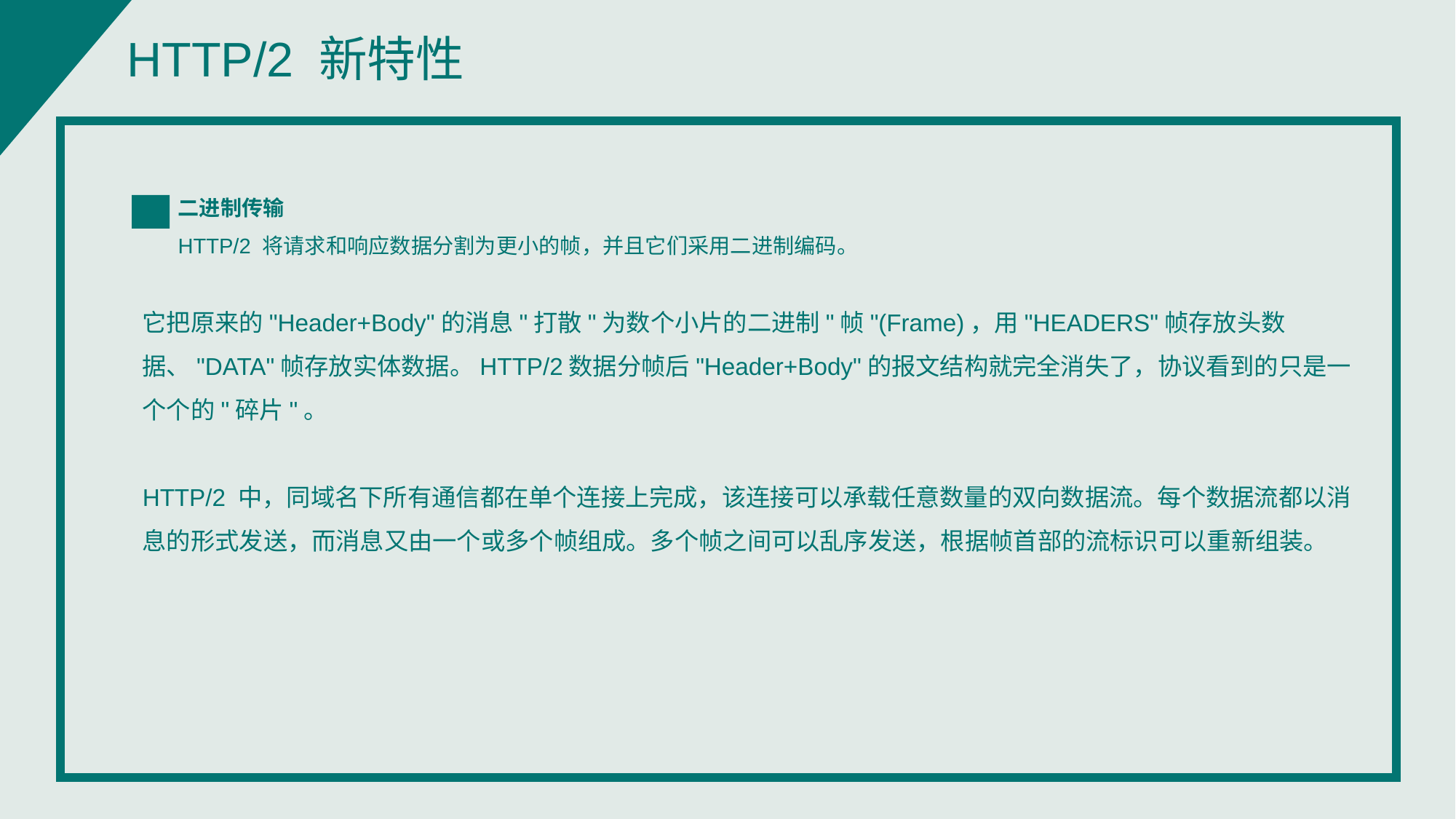

HTTP/2 新特性

二进制传输
HTTP/2 将请求和响应数据分割为更小的帧，并且它们采用二进制编码。

它把原来的"Header+Body"的消息"打散"为数个小片的二进制"帧"(Frame)，用"HEADERS"帧存放头数据、"DATA"帧存放实体数据。HTTP/2数据分帧后"Header+Body"的报文结构就完全消失了，协议看到的只是一个个的"碎片"。

HTTP/2 中，同域名下所有通信都在单个连接上完成，该连接可以承载任意数量的双向数据流。每个数据流都以消息的形式发送，而消息又由一个或多个帧组成。多个帧之间可以乱序发送，根据帧首部的流标识可以重新组装。